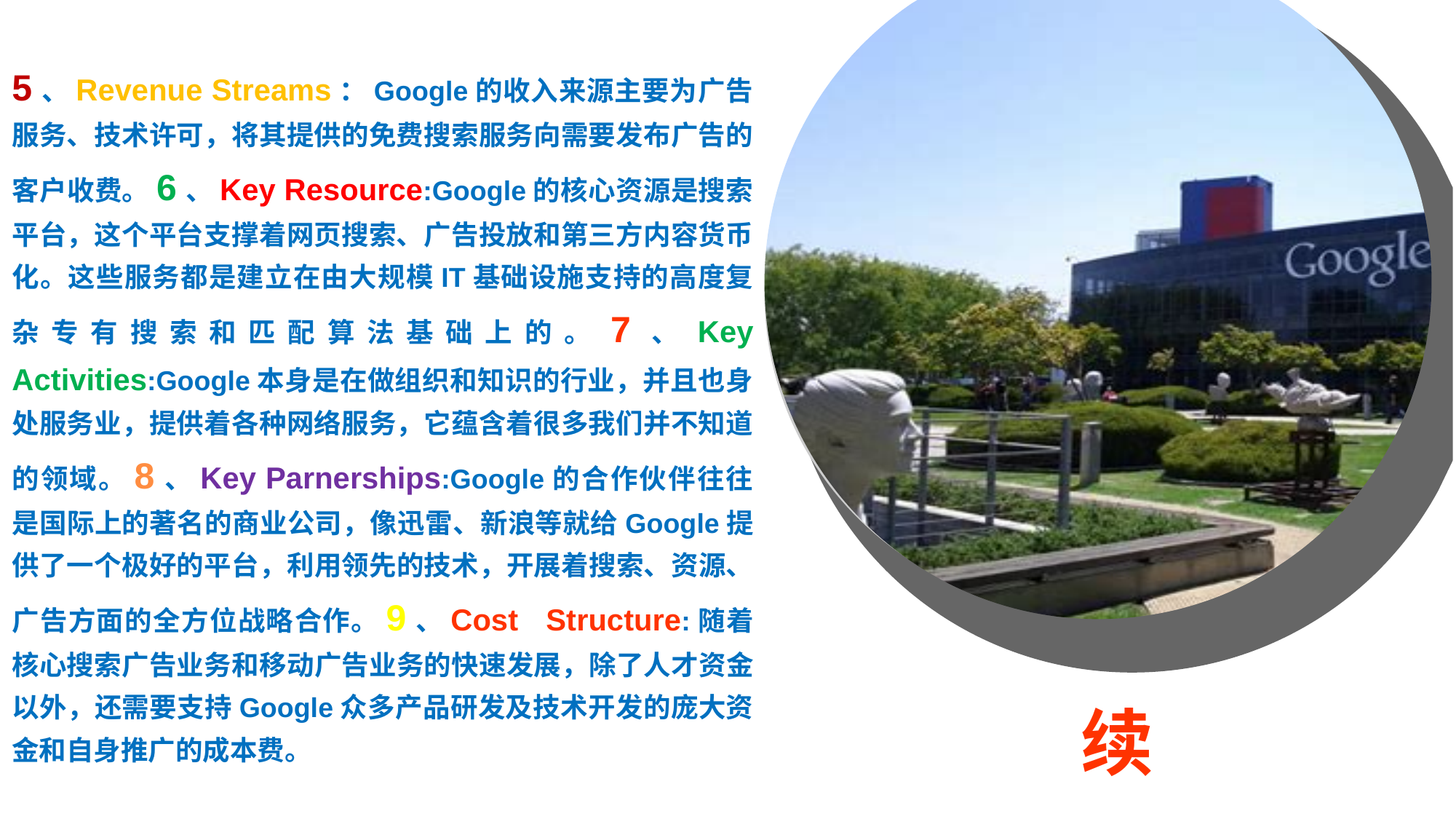

5、Revenue Streams：Google的收入来源主要为广告服务、技术许可，将其提供的免费搜索服务向需要发布广告的客户收费。6、Key Resource:Google的核心资源是搜索平台，这个平台支撑着网页搜索、广告投放和第三方内容货币化。这些服务都是建立在由大规模IT基础设施支持的高度复杂专有搜索和匹配算法基础上的。7、Key Activities:Google本身是在做组织和知识的行业，并且也身处服务业，提供着各种网络服务，它蕴含着很多我们并不知道的领域。8、Key Parnerships:Google的合作伙伴往往是国际上的著名的商业公司，像迅雷、新浪等就给Google提供了一个极好的平台，利用领先的技术，开展着搜索、资源、广告方面的全方位战略合作。9、Cost   Structure:随着核心搜索广告业务和移动广告业务的快速发展，除了人才资金以外，还需要支持Google众多产品研发及技术开发的庞大资金和自身推广的成本费。

续